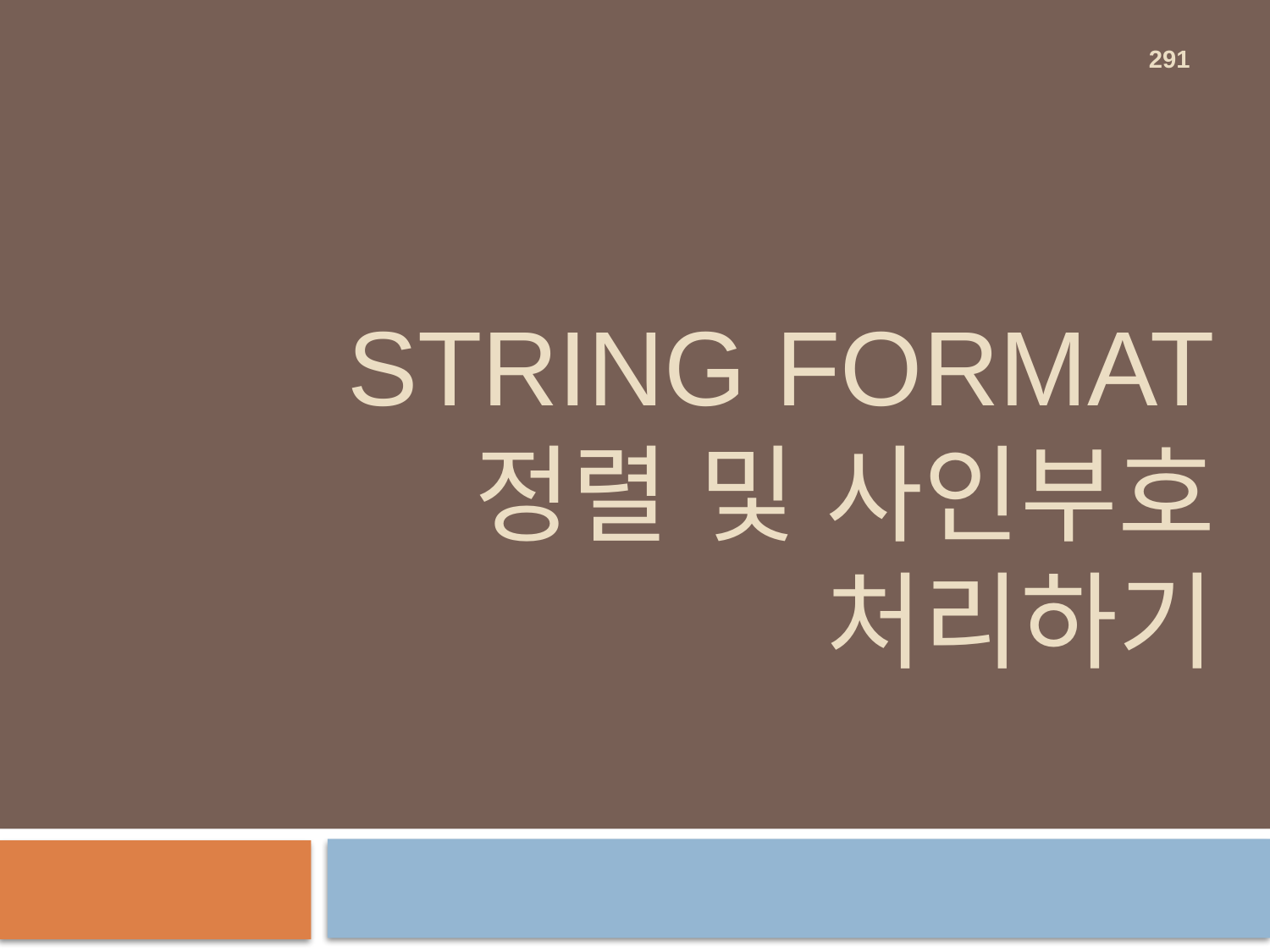

291
# String format 정렬 및 사인부호 처리하기